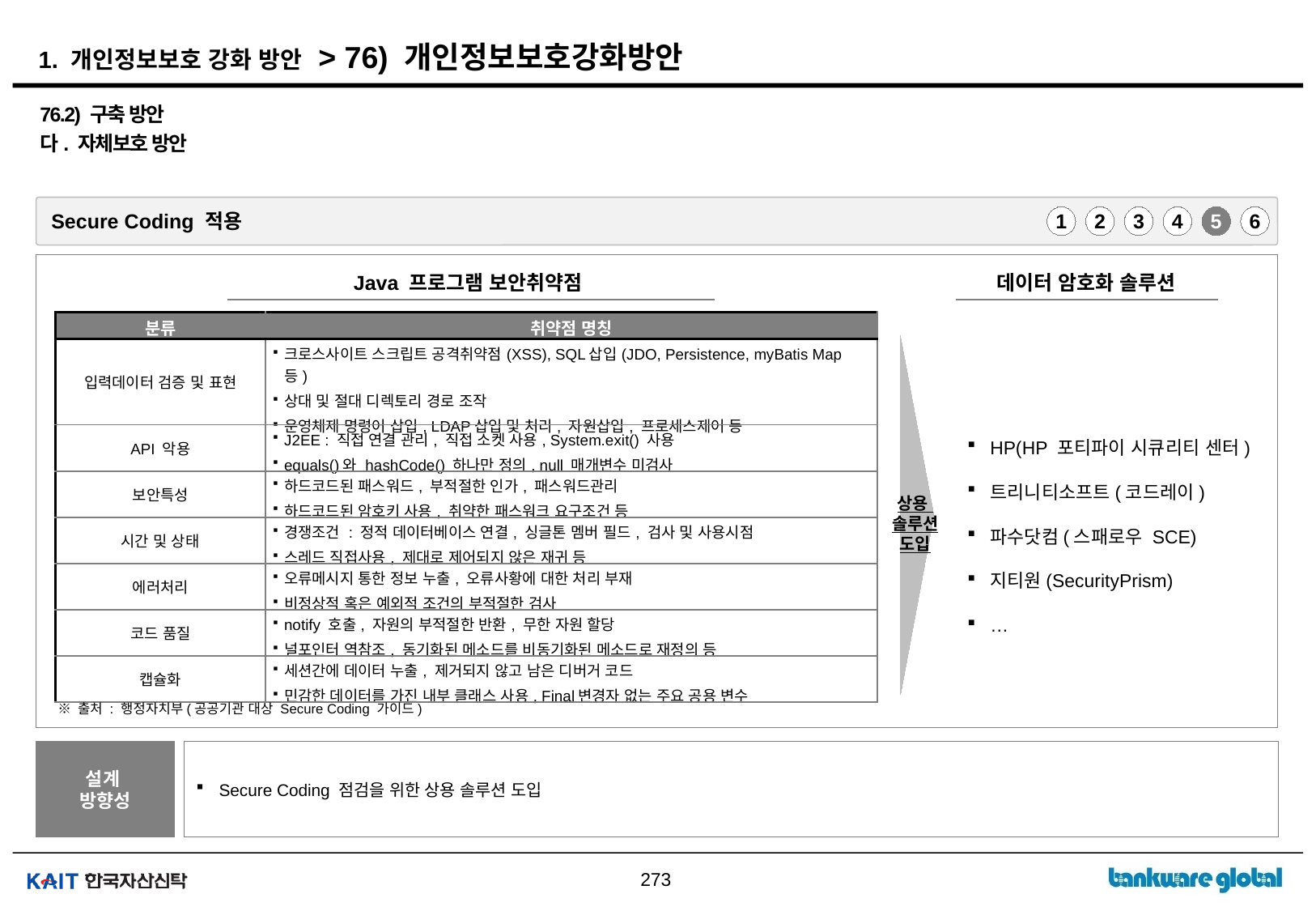

# 1. 개인정보보호 강화 방안 > 76) 개인정보보호강화방안
76.2) 구축 방안
다. 자체보호 방안

Secure Coding 적용
1
2
3
4
5
6

Java 프로그램 보안취약점
데이터 암호화 솔루션
| 분류 | 취약점 명칭 |
| --- | --- |
| 입력데이터 검증 및 표현 | 크로스사이트 스크립트 공격취약점(XSS), SQL삽입(JDO, Persistence, myBatis Map 등) 상대 및 절대 디렉토리 경로 조작 운영체제 명령어 삽입, LDAP삽입 및 처리, 자원삽입, 프로세스제어 등 |
| API 악용 | J2EE : 직접 연결 관리, 직접 소켓 사용, System.exit() 사용 equals()와 hashCode() 하나만 정의, null 매개변수 미검사 |
| 보안특성 | 하드코드된 패스워드, 부적절한 인가, 패스워드관리 하드코드된 암호키 사용, 취약한 패스워크 요구조건 등 |
| 시간 및 상태 | 경쟁조건 : 정적 데이터베이스 연결, 싱글톤 멤버 필드, 검사 및 사용시점 스레드 직접사용, 제대로 제어되지 않은 재귀 등 |
| 에러처리 | 오류메시지 통한 정보 누출, 오류사황에 대한 처리 부재 비정상적 혹은 예외적 조건의 부적절한 검사 |
| 코드 품질 | notify 호출, 자원의 부적절한 반환, 무한 자원 할당 널포인터 역참조, 동기화된 메소드를 비동기화된 메소드로 재정의 등 |
| 캡슐화 | 세션간에 데이터 누출, 제거되지 않고 남은 디버거 코드 민감한 데이터를 가진 내부 클래스 사용, Final변경자 없는 주요 공용 변수 |
HP(HP 포티파이 시큐리티 센터)
트리니티소프트(코드레이)
파수닷컴(스패로우 SCE)
지티원(SecurityPrism)
…
상용
솔루션
도입

※ 출처 : 행정자치부(공공기관 대상 Secure Coding 가이드)
설계
방향성
Secure Coding 점검을 위한 상용 솔루션 도입